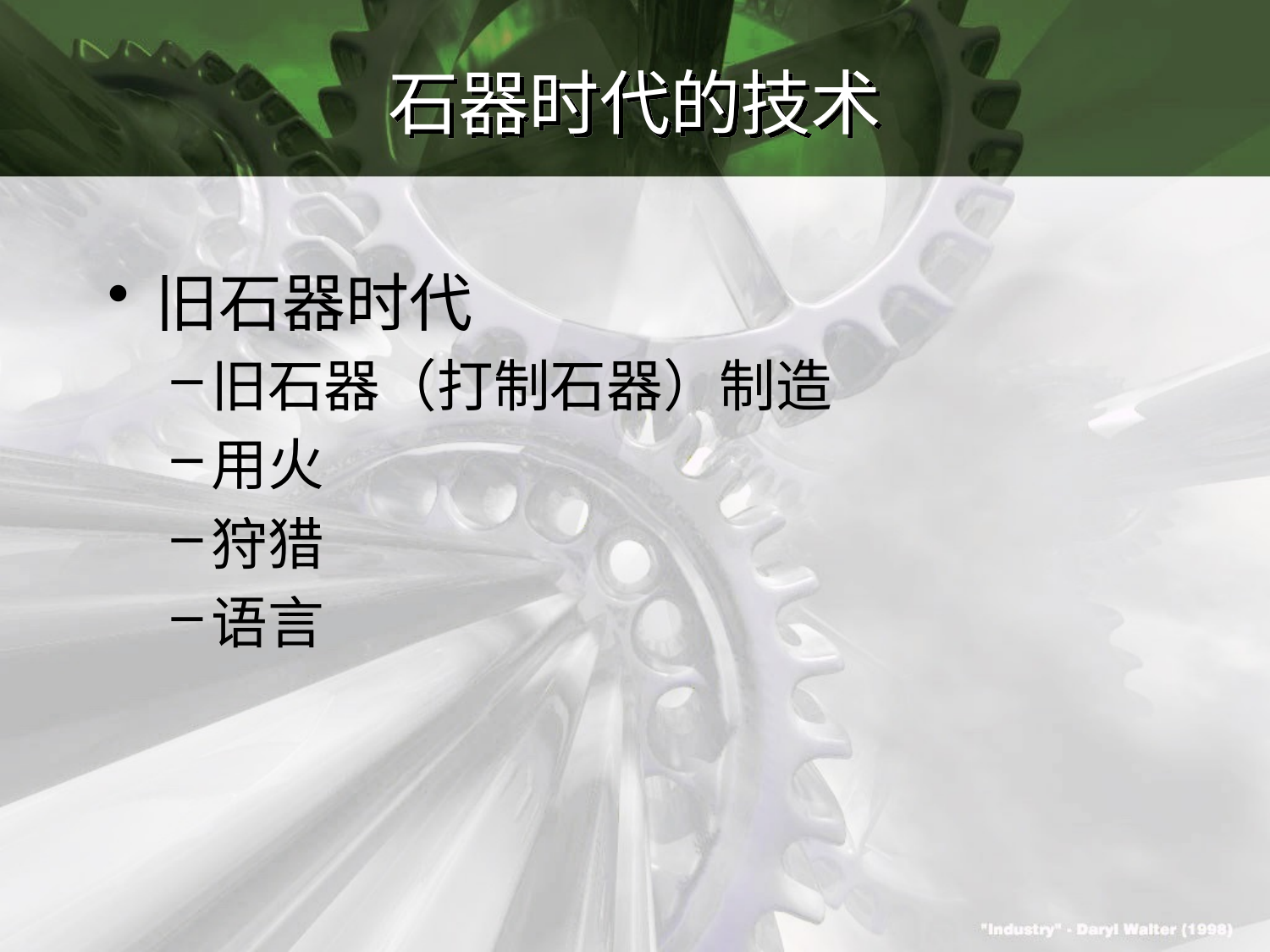

# 石器时代的技术
旧石器时代
旧石器（打制石器）制造
用火
狩猎
语言